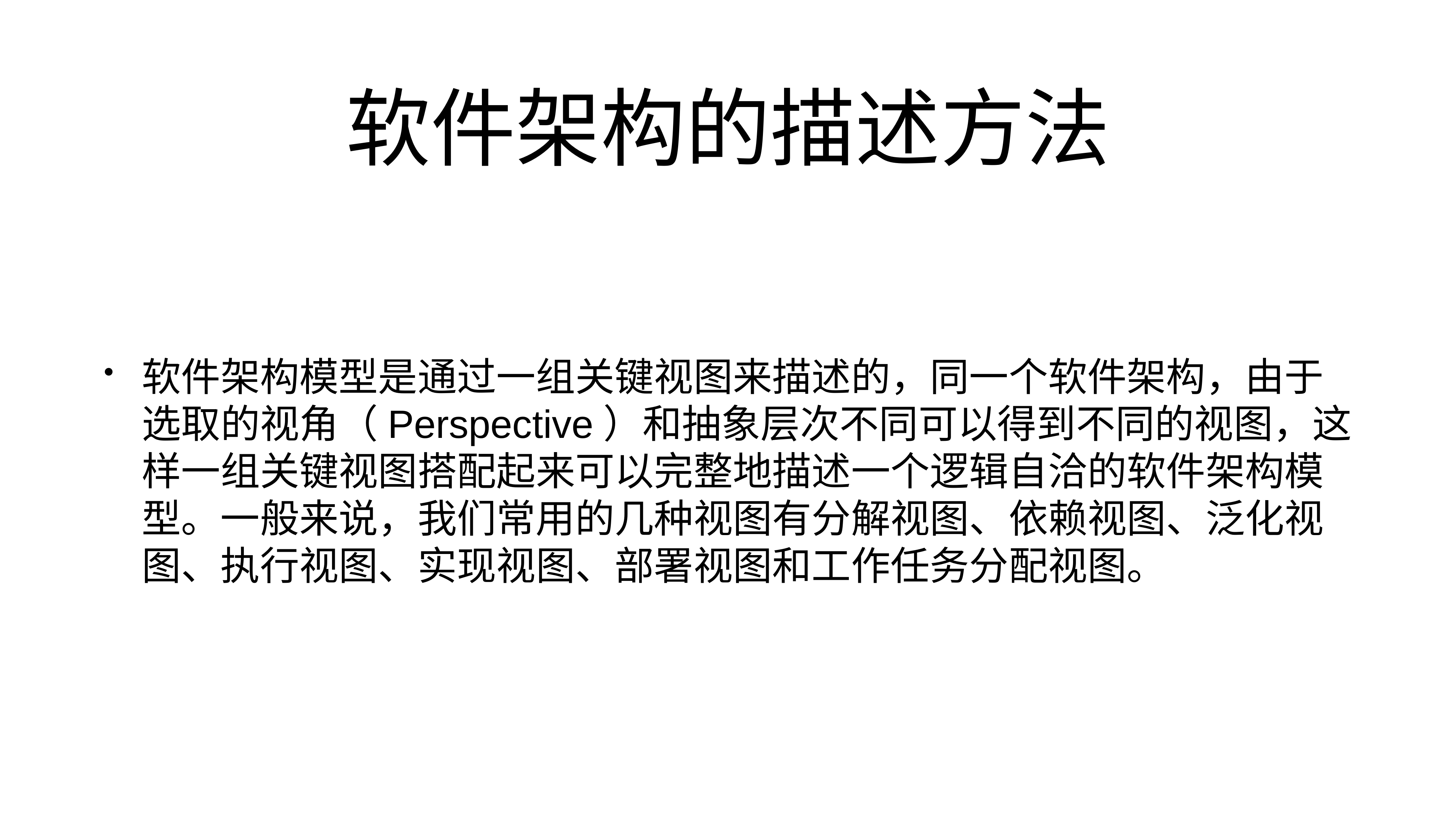

# 软件架构的描述方法
软件架构模型是通过一组关键视图来描述的，同一个软件架构，由于选取的视角（Perspective）和抽象层次不同可以得到不同的视图，这样一组关键视图搭配起来可以完整地描述一个逻辑自洽的软件架构模型。一般来说，我们常用的几种视图有分解视图、依赖视图、泛化视图、执行视图、实现视图、部署视图和工作任务分配视图。